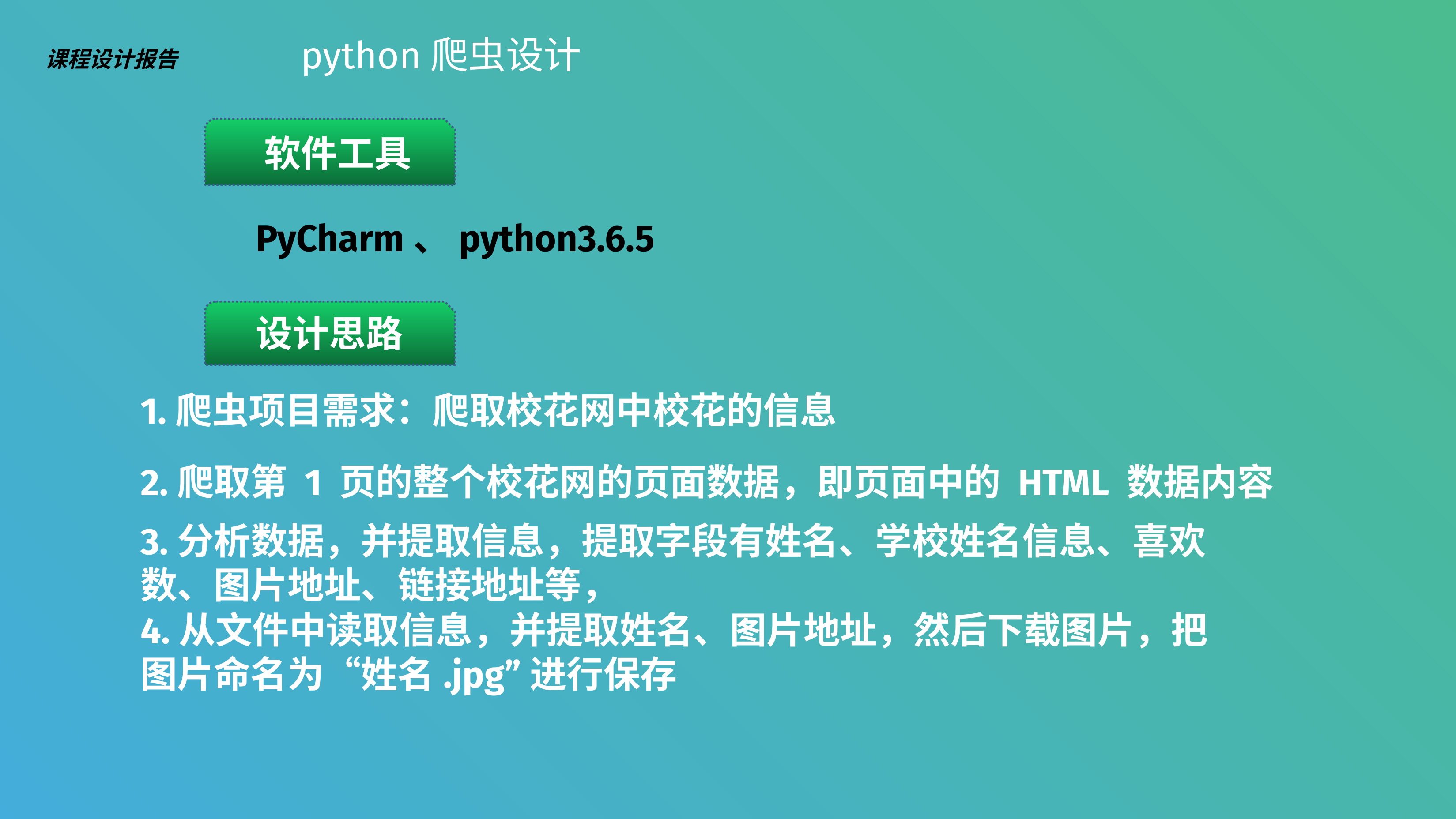

python爬虫设计

课程设计报告

 软件工具
PyCharm、python3.6.5

设计思路
1.爬虫项目需求：爬取校花网中校花的信息
2.爬取第 1 页的整个校花网的页面数据，即页面中的 HTML 数据内容
3.分析数据，并提取信息，提取字段有姓名、学校姓名信息、喜欢数、图片地址、链接地址等，
4.从文件中读取信息，并提取姓名、图片地址，然后下载图片，把图片命名为“姓名.jpg”进行保存